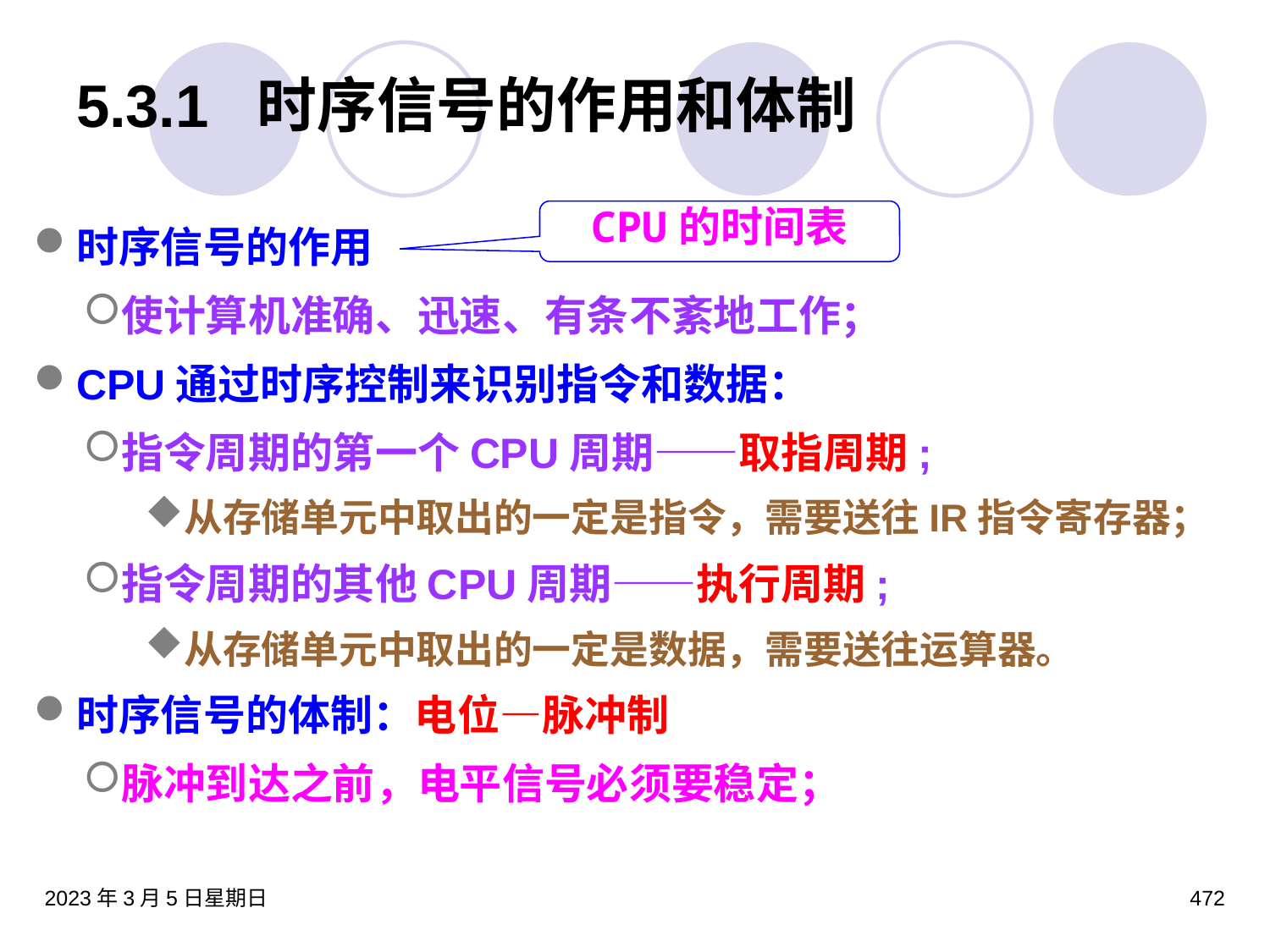

# 5.3.1  时序信号的作用和体制
CPU的时间表
时序信号的作用
使计算机准确、迅速、有条不紊地工作；
CPU通过时序控制来识别指令和数据：
指令周期的第一个CPU周期——取指周期;
从存储单元中取出的一定是指令，需要送往IR指令寄存器；
指令周期的其他CPU周期——执行周期;
从存储单元中取出的一定是数据，需要送往运算器。
时序信号的体制：电位—脉冲制
脉冲到达之前，电平信号必须要稳定；
2023年3月5日星期日
472